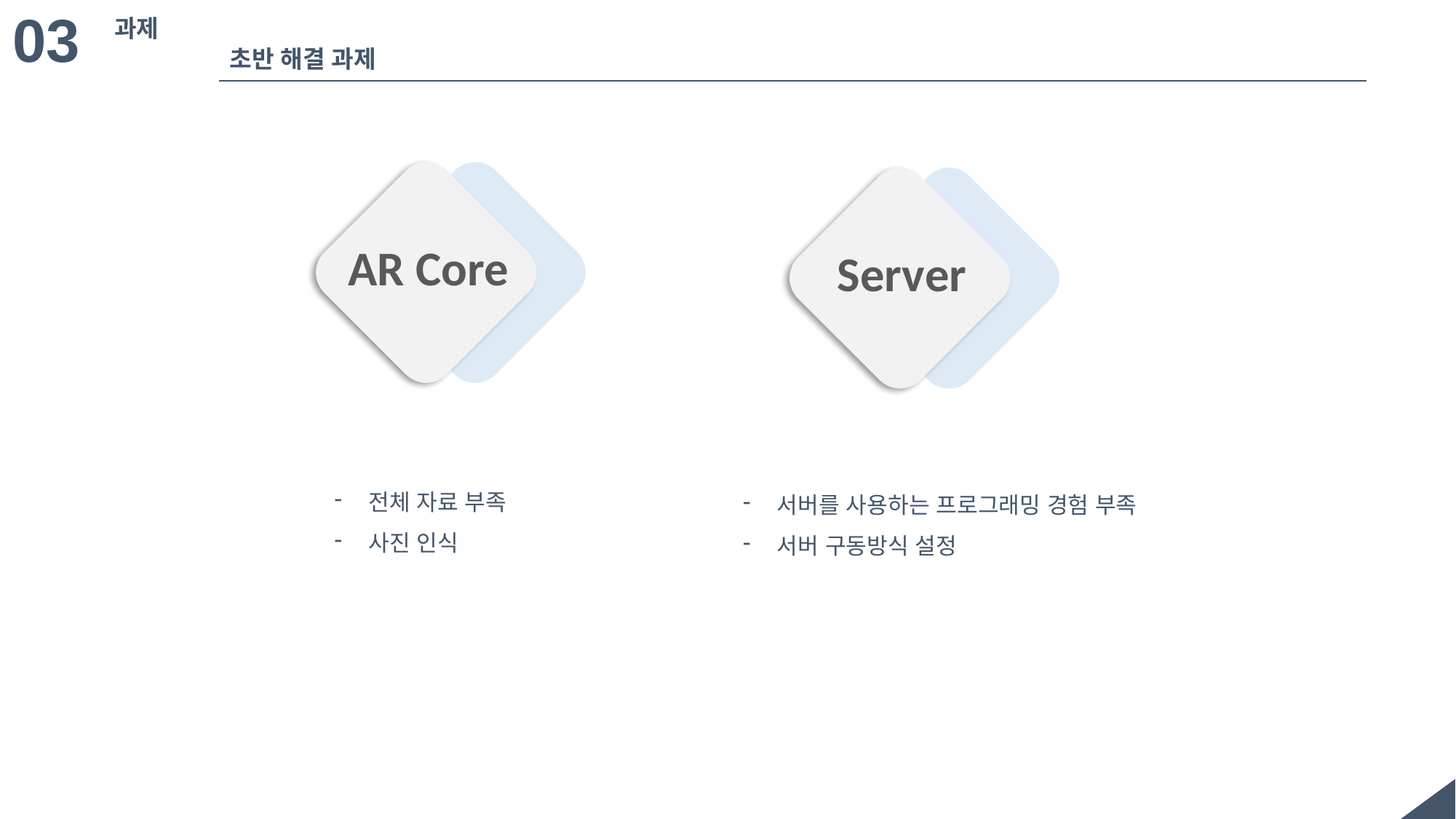

03
과제
초반 해결 과제

AR Core

Server
전체 자료 부족
사진 인식
서버를 사용하는 프로그래밍 경험 부족
서버 구동방식 설정